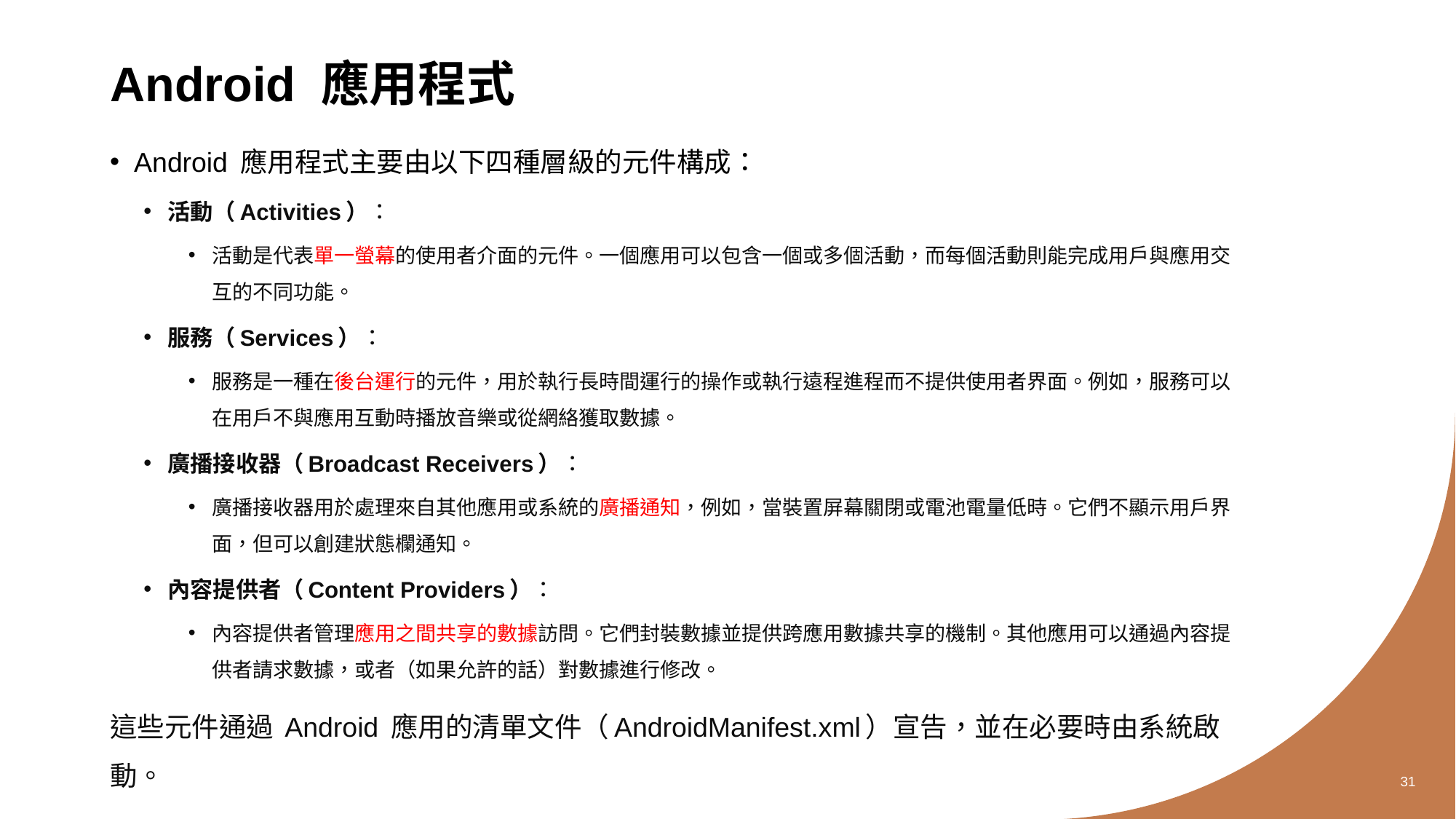

# Android 應用程式
Android 應用程式主要由以下四種層級的元件構成：
活動（Activities）：
活動是代表單一螢幕的使用者介面的元件。一個應用可以包含一個或多個活動，而每個活動則能完成用戶與應用交互的不同功能。
服務（Services）：
服務是一種在後台運行的元件，用於執行長時間運行的操作或執行遠程進程而不提供使用者界面。例如，服務可以在用戶不與應用互動時播放音樂或從網絡獲取數據。
廣播接收器（Broadcast Receivers）：
廣播接收器用於處理來自其他應用或系統的廣播通知，例如，當裝置屏幕關閉或電池電量低時。它們不顯示用戶界面，但可以創建狀態欄通知。
內容提供者（Content Providers）：
內容提供者管理應用之間共享的數據訪問。它們封裝數據並提供跨應用數據共享的機制。其他應用可以通過內容提供者請求數據，或者（如果允許的話）對數據進行修改。
這些元件通過 Android 應用的清單文件（AndroidManifest.xml）宣告，並在必要時由系統啟動。
31